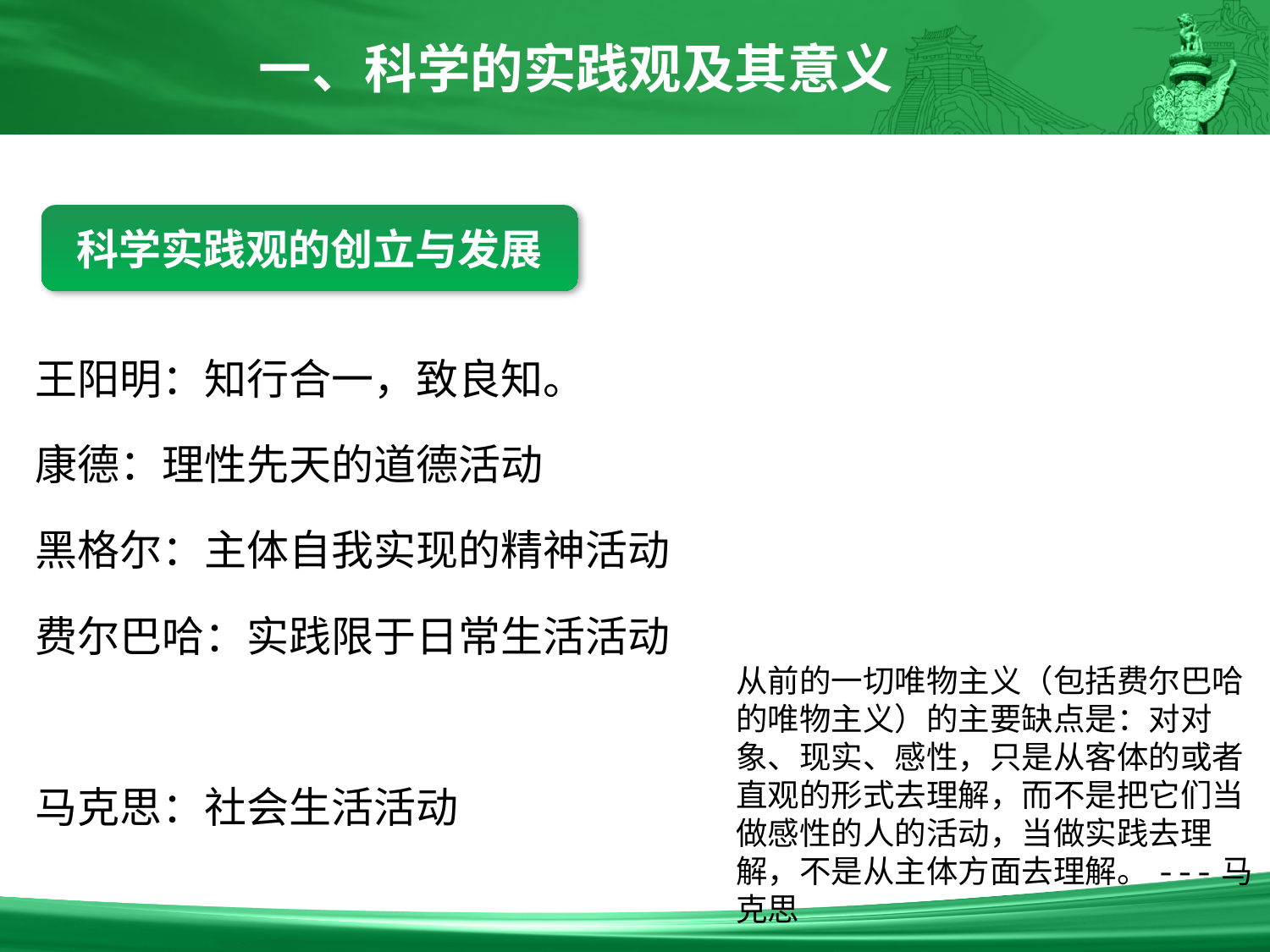

一、科学的实践观及其意义
科学实践观的创立与发展
王阳明：知行合一，致良知。
康德：理性先天的道德活动
黑格尔：主体自我实现的精神活动
费尔巴哈：实践限于日常生活活动

马克思：社会生活活动
从前的一切唯物主义（包括费尔巴哈的唯物主义）的主要缺点是：对对象、现实、感性，只是从客体的或者直观的形式去理解，而不是把它们当做感性的人的活动，当做实践去理解，不是从主体方面去理解。---马克思